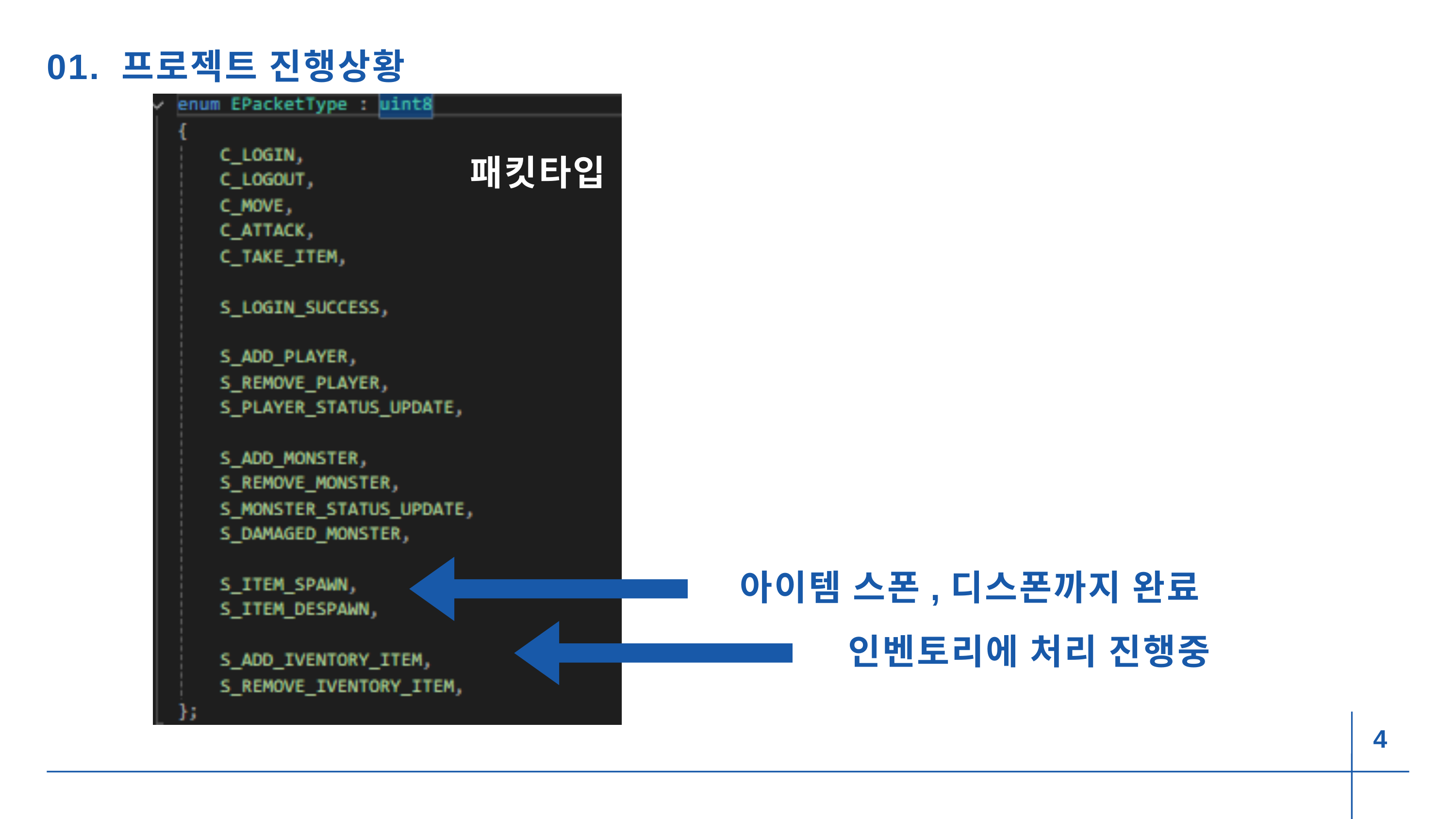

01. 프로젝트 진행상황

패킷타입

아이템 스폰,디스폰까지 완료

인벤토리에 처리 진행중

4